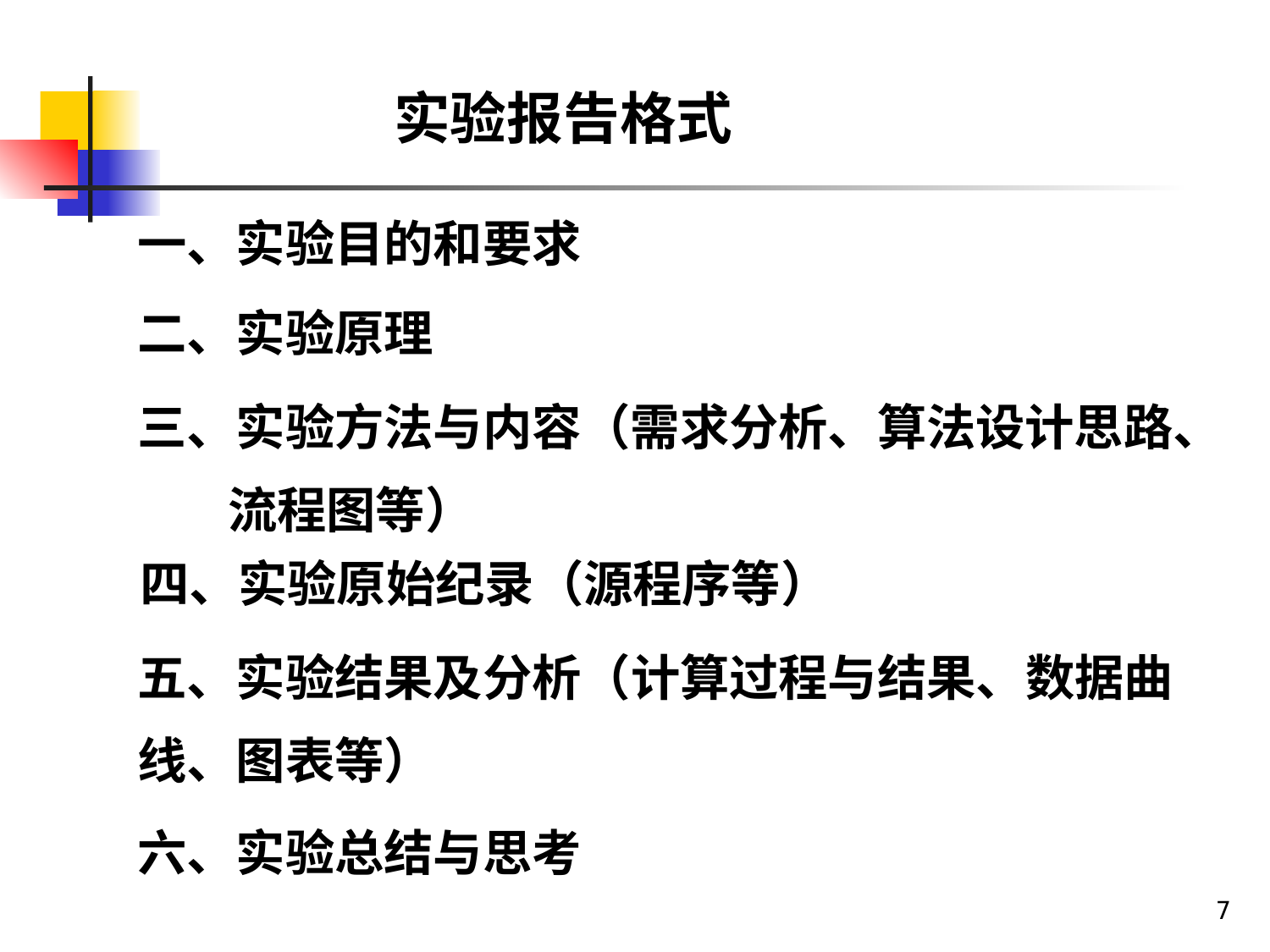

实验报告格式
一、实验目的和要求
二、实验原理
三、实验方法与内容（需求分析、算法设计思路、
       流程图等）
四、实验原始纪录（源程序等）
五、实验结果及分析（计算过程与结果、数据曲线、图表等）
六、实验总结与思考
7
7